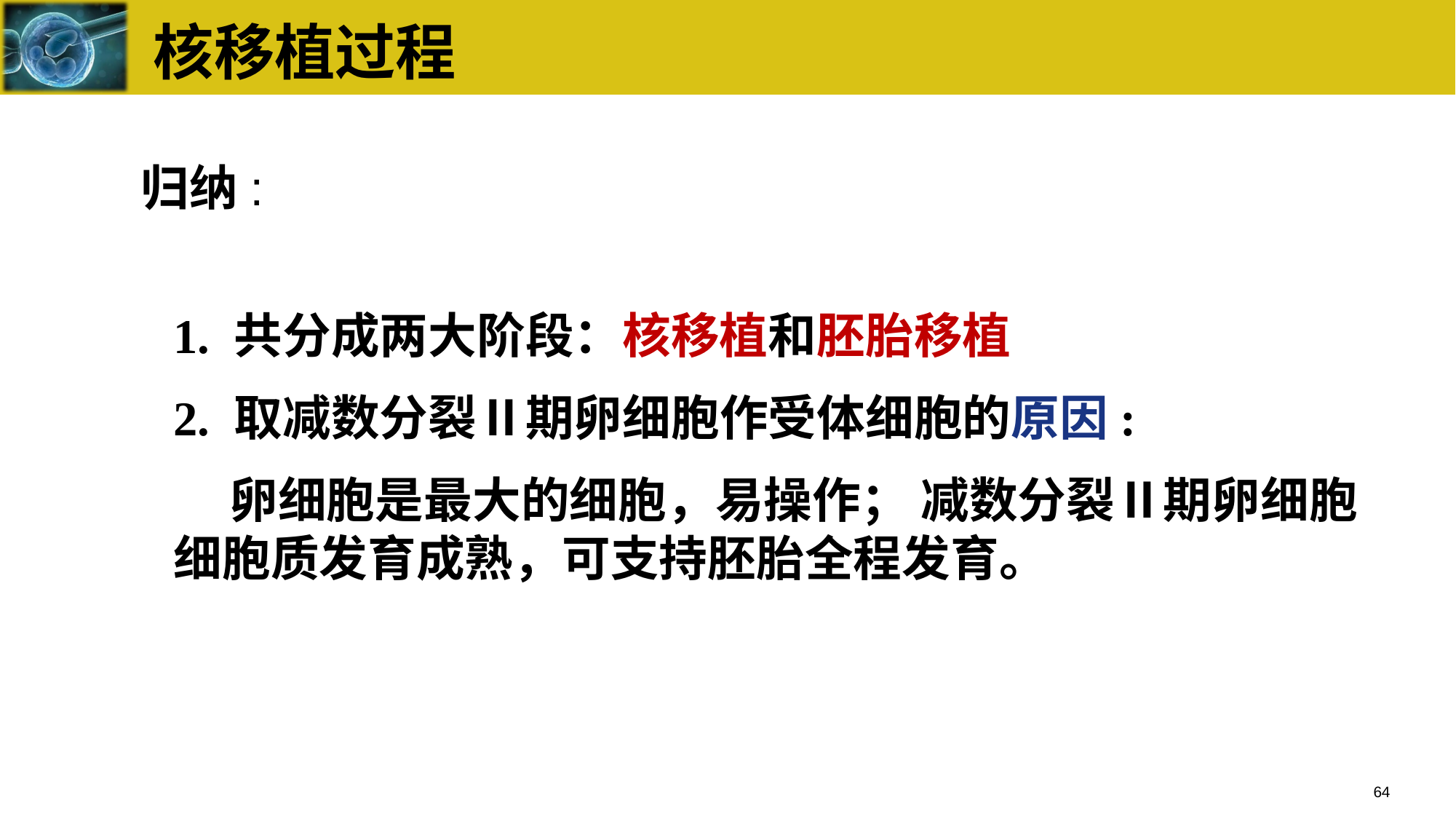

核移植过程
归纳:
1. 共分成两大阶段：核移植和胚胎移植
2. 取减数分裂Ⅱ期卵细胞作受体细胞的原因:
    卵细胞是最大的细胞，易操作； 减数分裂Ⅱ期卵细胞细胞质发育成熟，可支持胚胎全程发育。
64